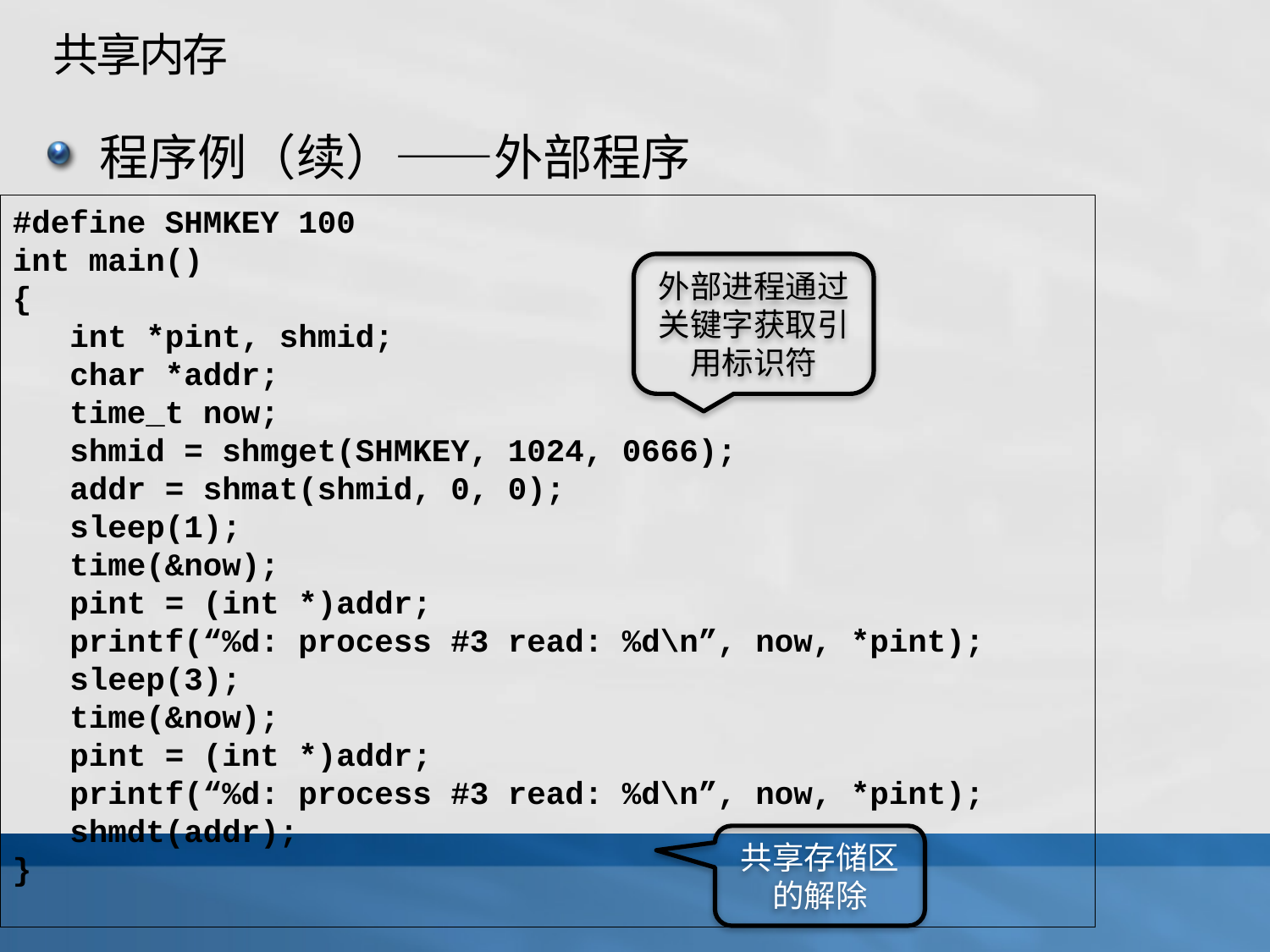

# 共享内存

程序例（续）——外部程序
#define SHMKEY 100
int main()
{
   int *pint, shmid;
   char *addr;
   time_t now;
   shmid = shmget(SHMKEY, 1024, 0666);
   addr = shmat(shmid, 0, 0);
   sleep(1);
   time(&now);
   pint = (int *)addr;
   printf(“%d: process #3 read: %d\n”, now, *pint);
   sleep(3);
   time(&now);
   pint = (int *)addr;
   printf(“%d: process #3 read: %d\n”, now, *pint);
   shmdt(addr);
}

外部进程通过关键字获取引用标识符
共享存储区的解除